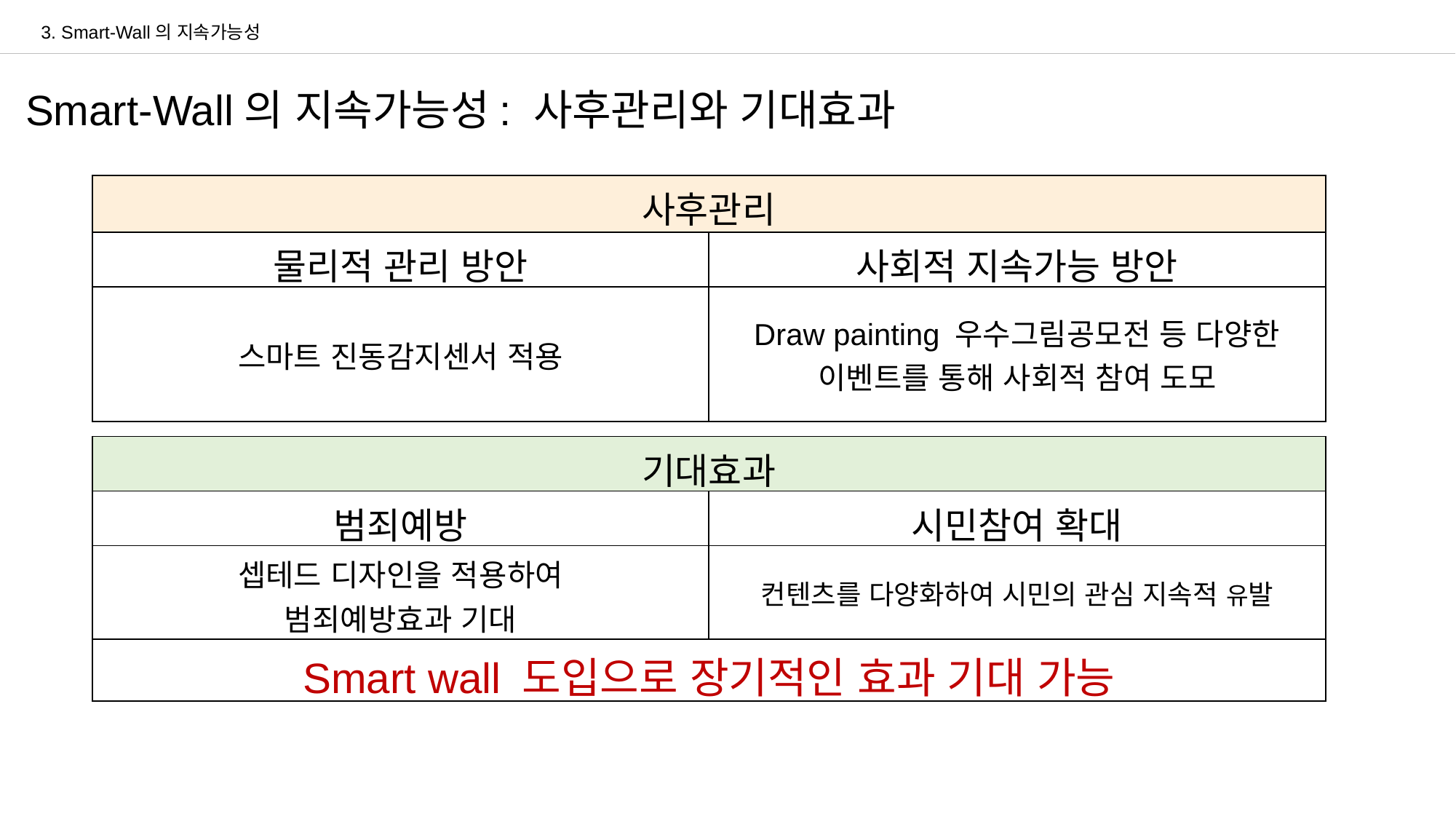

3. Smart-Wall의 지속가능성
Smart-Wall의 지속가능성: 사후관리와 기대효과
| 사후관리 |  |
| --- | --- |
| 물리적 관리 방안 | 사회적 지속가능 방안 |
| 스마트 진동감지센서 적용 | Draw painting 우수그림공모전 등 다양한 이벤트를 통해 사회적 참여 도모 |
| 기대효과 |  |
| --- | --- |
| 범죄예방 | 시민참여 확대 |
| 셉테드 디자인을 적용하여 범죄예방효과 기대 | 컨텐츠를 다양화하여 시민의 관심 지속적 유발 |
| Smart wall 도입으로 장기적인 효과 기대 가능 |  |